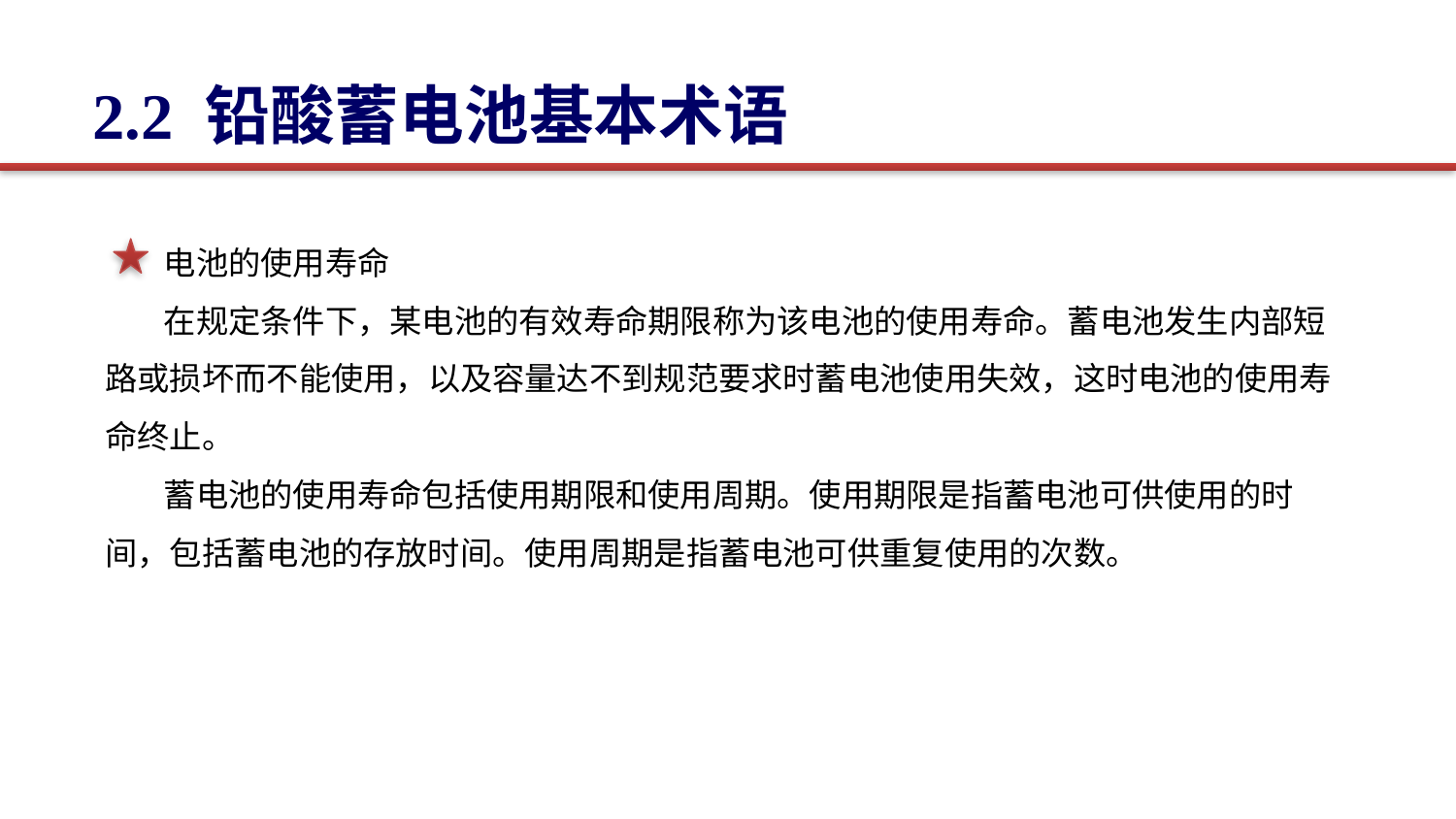

2.2 铅酸蓄电池基本术语

       电池的使用寿命
       在规定条件下，某电池的有效寿命期限称为该电池的使用寿命。蓄电池发生内部短路或损坏而不能使用，以及容量达不到规范要求时蓄电池使用失效，这时电池的使用寿命终止。
       蓄电池的使用寿命包括使用期限和使用周期。使用期限是指蓄电池可供使用的时间，包括蓄电池的存放时间。使用周期是指蓄电池可供重复使用的次数。